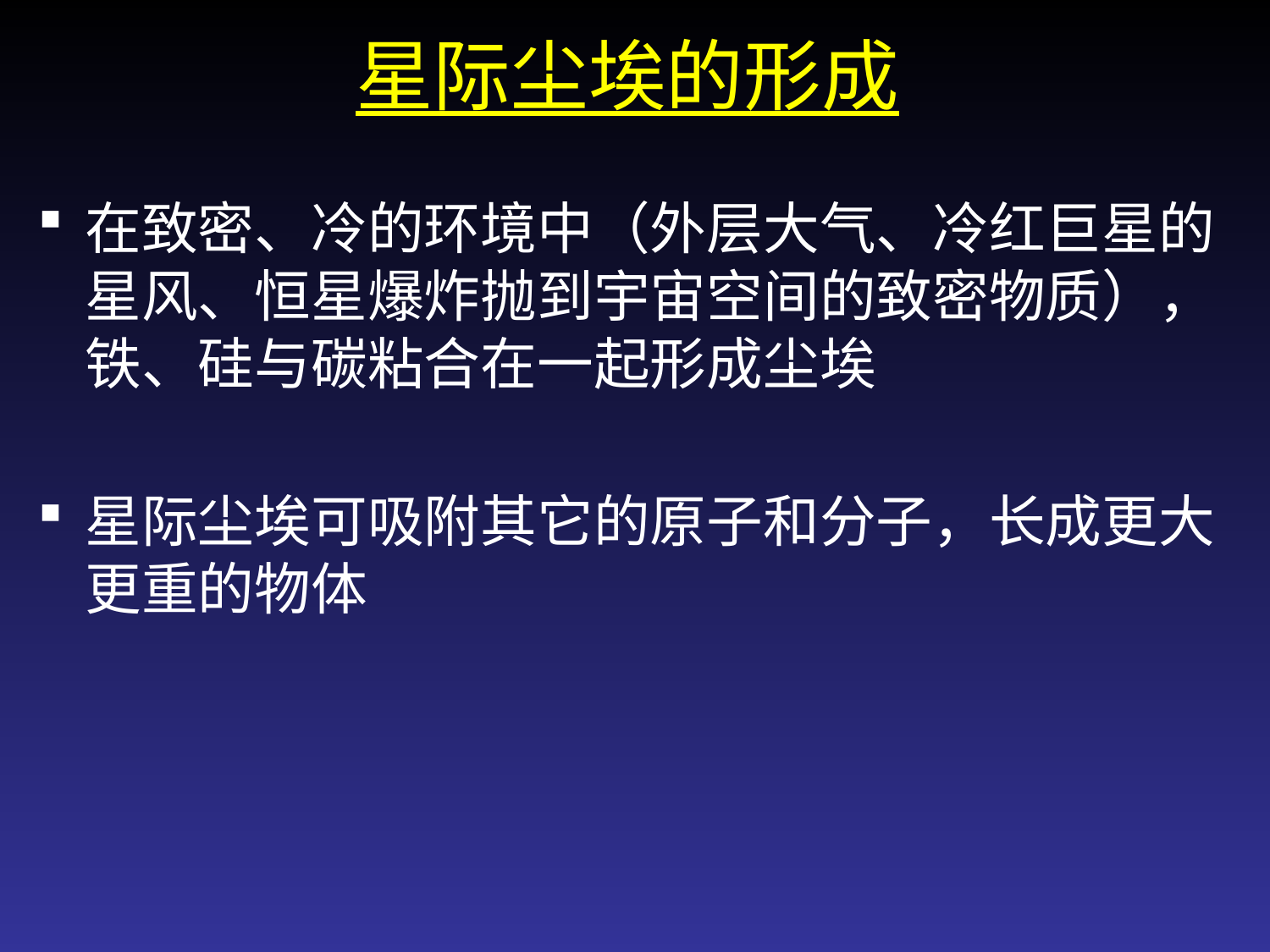

星际尘埃的形成
在致密、冷的环境中（外层大气、冷红巨星的星风、恒星爆炸抛到宇宙空间的致密物质），铁、硅与碳粘合在一起形成尘埃

星际尘埃可吸附其它的原子和分子，长成更大更重的物体